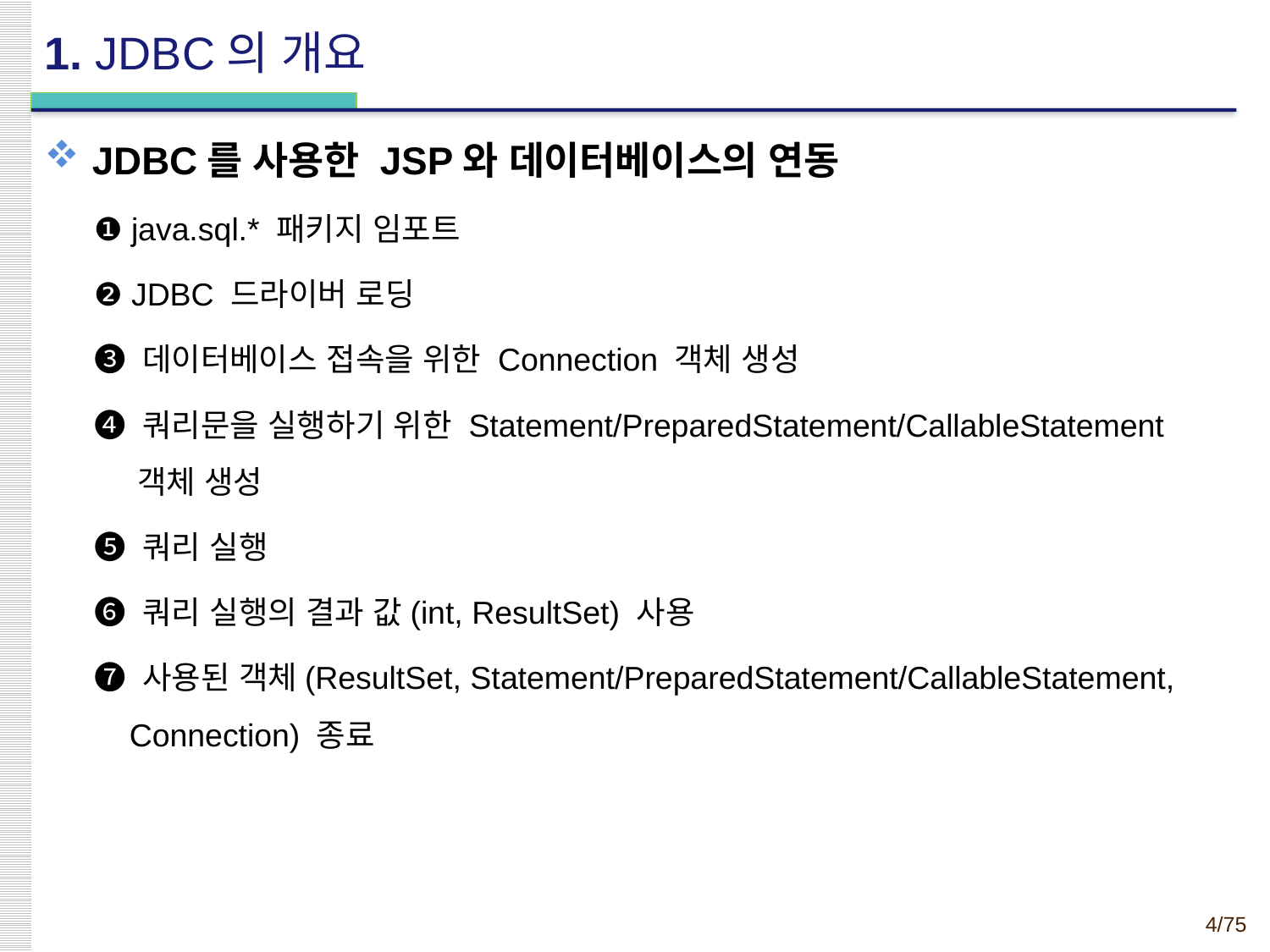

# 1. JDBC의 개요
JDBC를 사용한 JSP와 데이터베이스의 연동
❶ java.sql.* 패키지 임포트
❷ JDBC 드라이버 로딩
❸ 데이터베이스 접속을 위한 Connection 객체 생성
❹ 쿼리문을 실행하기 위한 Statement/PreparedStatement/CallableStatement
    객체 생성
❺ 쿼리 실행
❻ 쿼리 실행의 결과 값(int, ResultSet) 사용
❼ 사용된 객체(ResultSet, Statement/PreparedStatement/CallableStatement,
    Connection) 종료